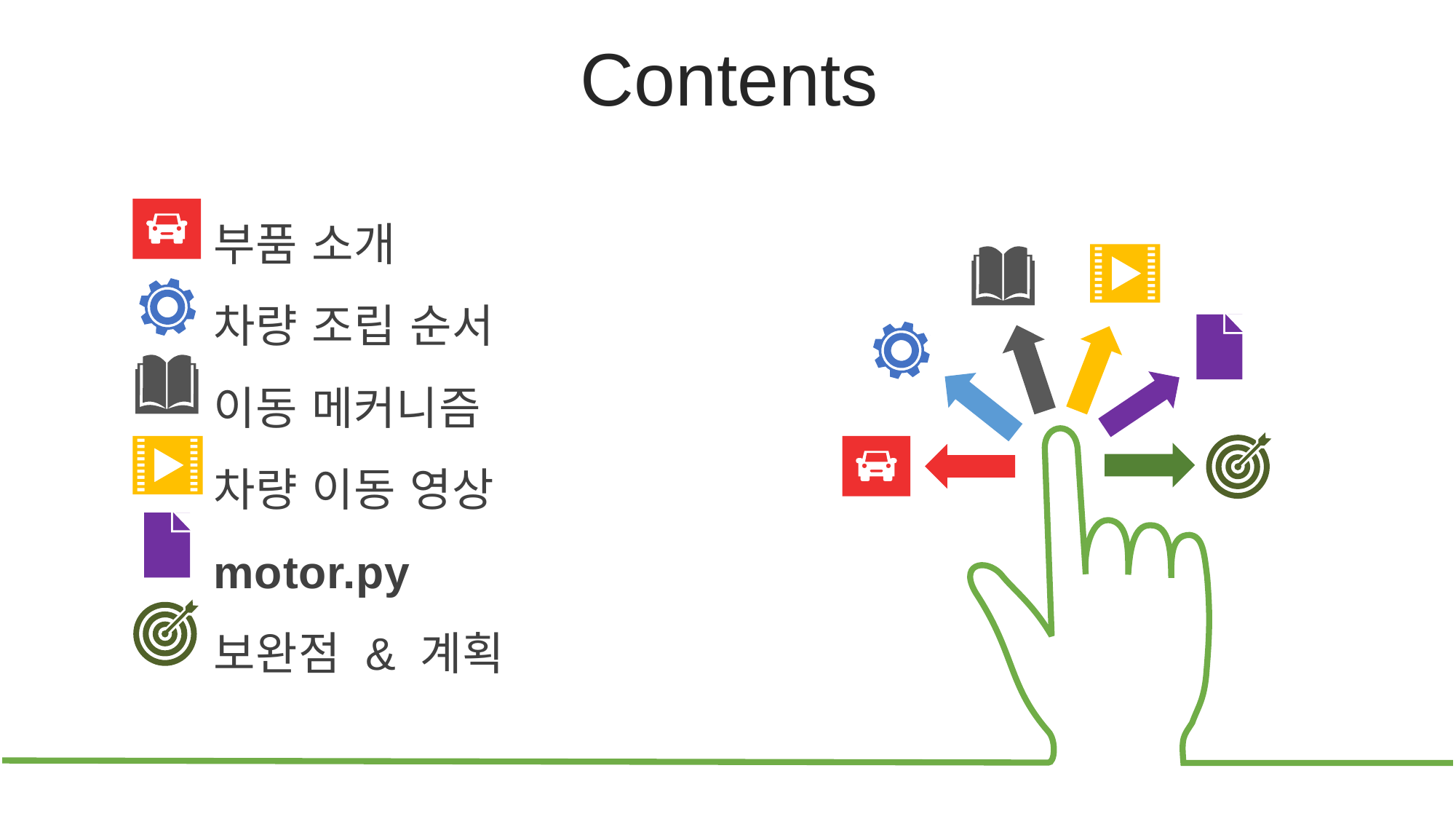

Contents
부품 소개
차량 조립 순서
이동 메커니즘
차량 이동 영상
motor.py
보완점 & 계획